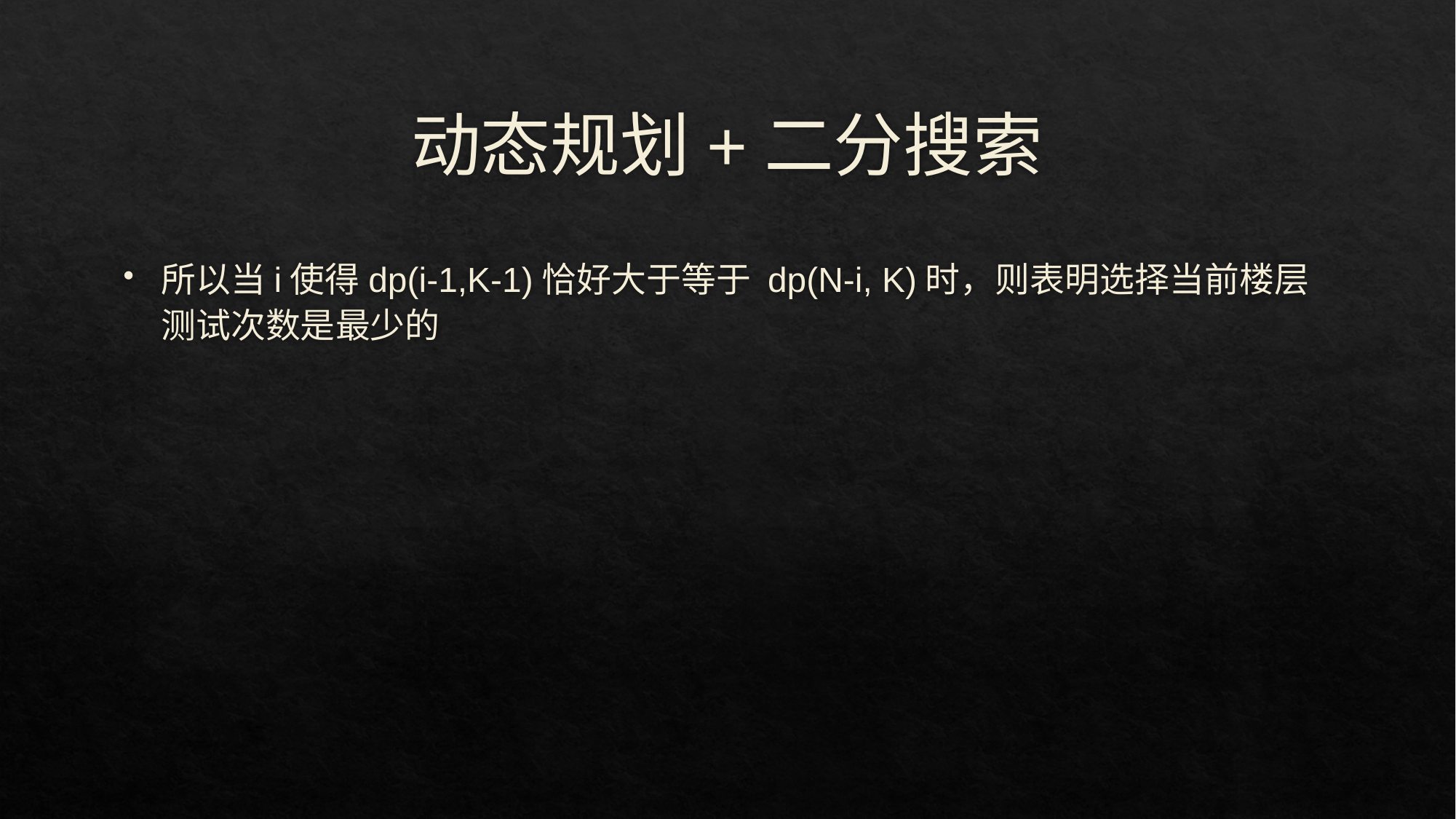

# 动态规划+二分搜索
所以当i使得dp(i-1,K-1)恰好大于等于 dp(N-i, K)时，则表明选择当前楼层测试次数是最少的